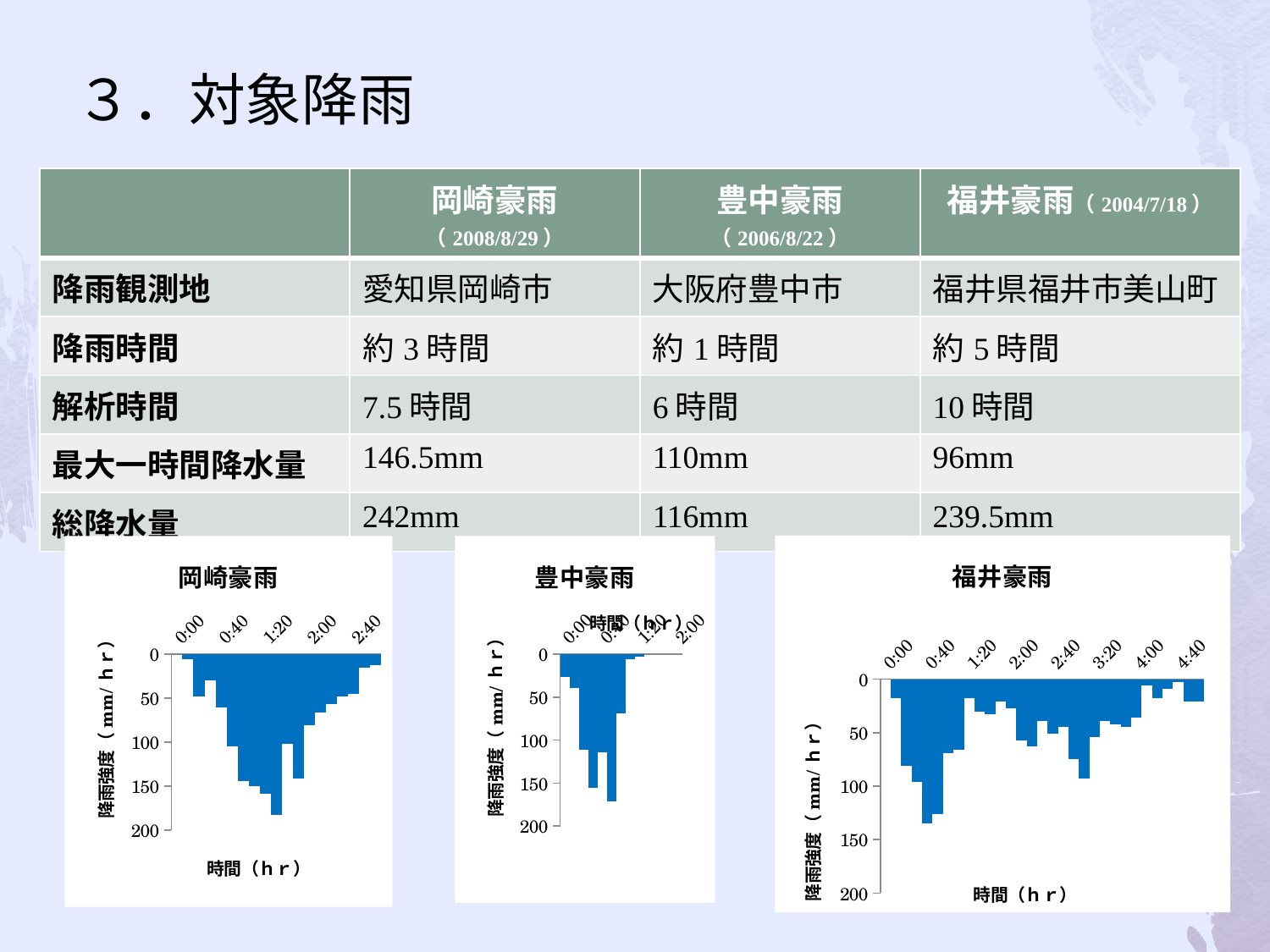

# ３．対象降雨
|  | 岡崎豪雨（2008/8/29） | 豊中豪雨（2006/8/22） | 福井豪雨（2004/7/18） |
| --- | --- | --- | --- |
| 降雨観測地 | 愛知県岡崎市 | 大阪府豊中市 | 福井県福井市美山町 |
| 降雨時間 | 約3時間 | 約1時間 | 約5時間 |
| 解析時間 | 7.5時間 | 6時間 | 10時間 |
| 最大一時間降水量 | 146.5mm | 110mm | 96mm |
| 総降水量 | 242mm | 116mm | 239.5mm |

### Chart: 福井豪雨

| Category |  |
|---|---|
| 0 | 0.0 |
| 6.9444444444445048E-3 | 18.0 |
| 1.3888888888889058E-2 | 81.0 |
| 2.0833333333333509E-2 | 96.0 |
| 2.7777777777778258E-2 | 135.0 |
| 3.472222222222221E-2 | 126.0 |
| 4.1666666666666713E-2 | 69.0 |
| 4.8611111111111133E-2 | 66.0 |
| 5.5555555555555476E-2 | 18.0 |
| 6.2500000000000139E-2 | 30.0 |
| 6.9444444444444905E-2 | 33.0 |
| 7.6388888888888923E-2 | 21.0 |
| 8.3333333333333565E-2 | 27.0 |
| 9.0277777777777693E-2 | 57.0 |
| 9.7222222222222265E-2 | 63.0 |
| 0.10416666666666759 | 39.0 |
| 0.11111111111111149 | 51.0 |
| 0.11805555555555665 | 45.0 |
| 0.125 | 75.0 |
| 0.13194444444444592 | 93.0 |
| 0.13888888888888901 | 54.0 |
| 0.14583333333333418 | 39.0 |
| 0.15277777777777801 | 42.0 |
| 0.15972222222222343 | 45.0 |
| 0.16666666666666691 | 36.0 |
| 0.17361111111111099 | 6.0 |
| 0.180555555555556 | 18.0 |
| 0.18750000000000044 | 9.0 |
| 0.1944444444444467 | 3.0 |
| 0.20138888888888901 | 21.0 |
| 0.20833333333333418 | 21.0 |

### Chart: 岡崎豪雨

| Category |  |
|---|---|
| 0 | 0.0 |
| 6.94444444444449E-3 | 6.0 |
| 1.388888888888903E-2 | 48.0 |
| 2.0833333333333412E-2 | 30.0 |
| 2.7777777777778206E-2 | 60.0 |
| 3.4722222222222203E-2 | 105.0 |
| 4.1666666666666699E-2 | 144.0 |
| 4.8611111111111112E-2 | 150.0 |
| 5.5555555555555455E-2 | 159.0 |
| 6.25E-2 | 183.0 |
| 6.9444444444444434E-2 | 102.0 |
| 7.6388888888888895E-2 | 141.0 |
| 8.3333333333333343E-2 | 81.0 |
| 9.0277777777777693E-2 | 66.0 |
| 9.7222222222222224E-2 | 57.0 |
| 0.10416666666666759 | 48.0 |
| 0.11111111111111099 | 45.0 |
| 0.11805555555555602 | 15.0 |
| 0.125 | 12.0 |

### Chart: 豊中豪雨

| Category |  |
|---|---|
| 0 | 27.0 |
| 6.94444444444449E-3 | 39.0 |
| 1.388888888888903E-2 | 111.0 |
| 2.0833333333333412E-2 | 156.0 |
| 2.7777777777778206E-2 | 114.0 |
| 3.4722222222222203E-2 | 171.0 |
| 4.1666666666666699E-2 | 69.0 |
| 4.8611111111111112E-2 | 6.0 |
| 5.5555555555555455E-2 | 3.0 |
| 6.25E-2 | 0.0 |
| 6.9444444444444434E-2 | 0.0 |
| 7.6388888888888895E-2 | 0.0 |
| 8.3333333333333343E-2 | 0.0 |